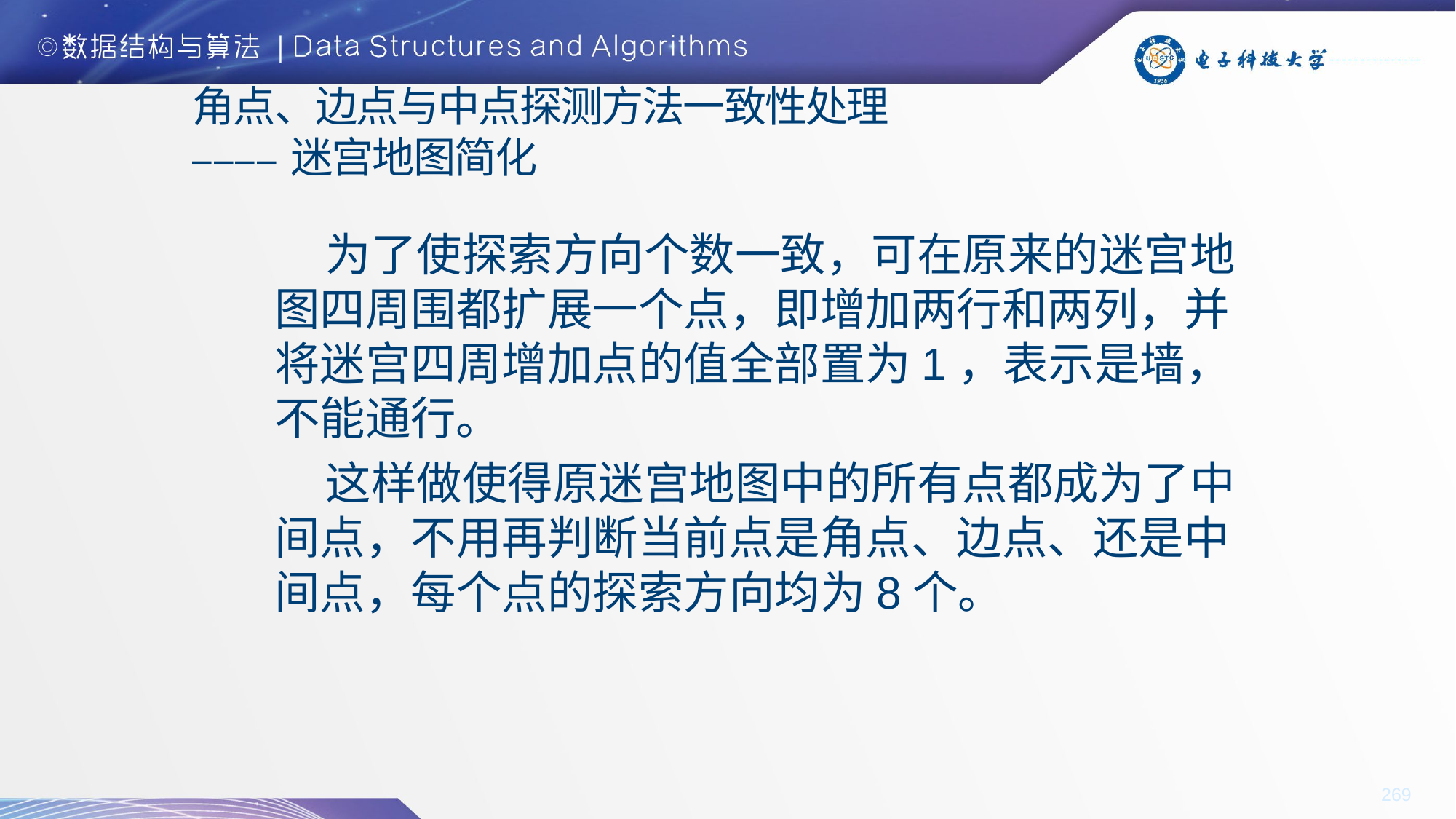

角点、边点与中点探测方法一致性处理
----迷宫地图简化
    为了使探索方向个数一致，可在原来的迷宫地图四周围都扩展一个点，即增加两行和两列，并将迷宫四周增加点的值全部置为1，表示是墙，不能通行。
    这样做使得原迷宫地图中的所有点都成为了中间点，不用再判断当前点是角点、边点、还是中间点，每个点的探索方向均为8个。
269